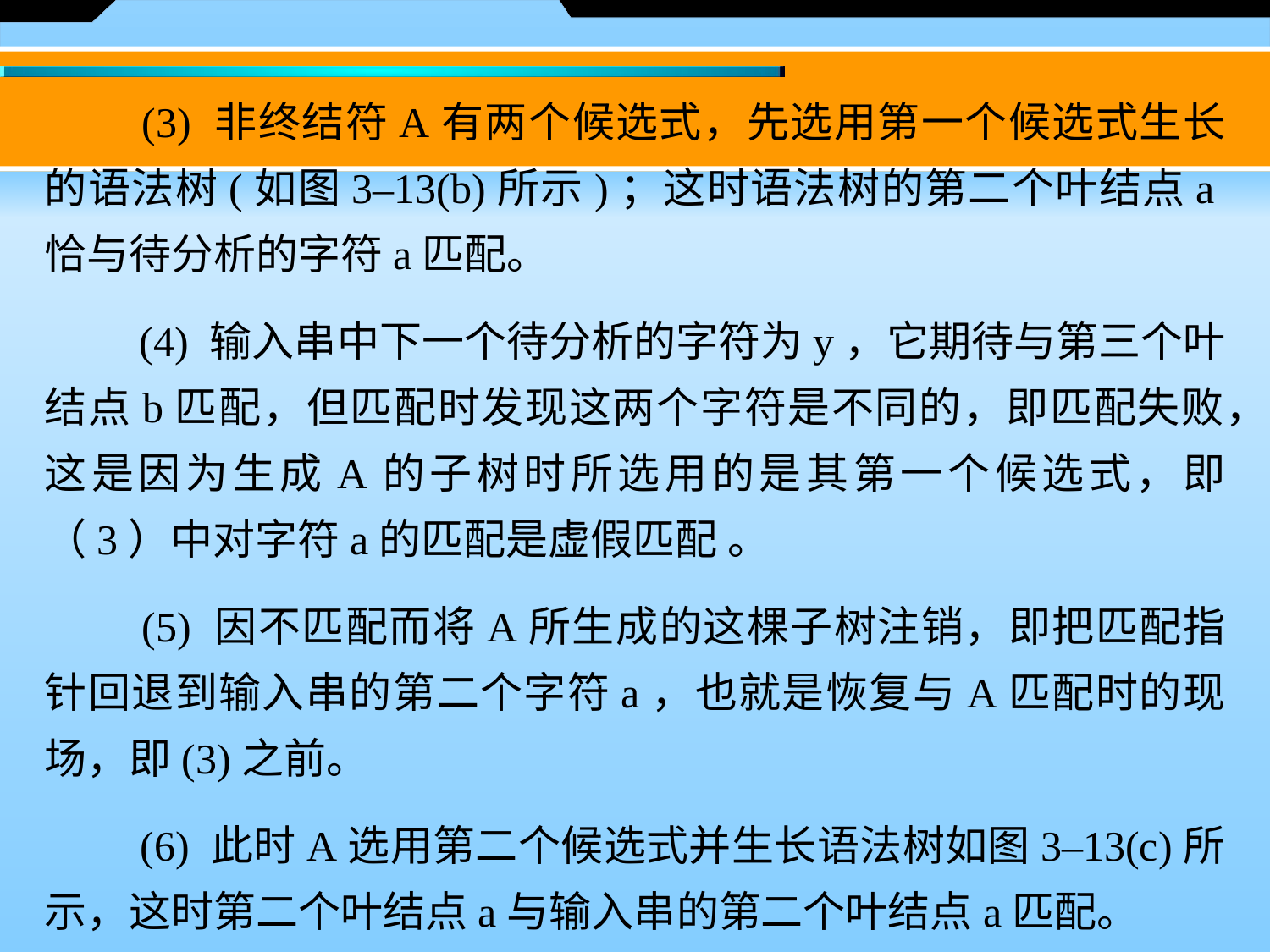

(3) 非终结符A有两个候选式，先选用第一个候选式生长的语法树(如图3–13(b)所示)；这时语法树的第二个叶结点a恰与待分析的字符a匹配。
　　(4) 输入串中下一个待分析的字符为y，它期待与第三个叶结点b匹配，但匹配时发现这两个字符是不同的，即匹配失败，这是因为生成A的子树时所选用的是其第一个候选式，即（3）中对字符a的匹配是虚假匹配 。
　　(5) 因不匹配而将A所生成的这棵子树注销，即把匹配指针回退到输入串的第二个字符a，也就是恢复与A匹配时的现场，即(3)之前。
　　(6) 此时A选用第二个候选式并生长语法树如图3–13(c)所示，这时第二个叶结点a与输入串的第二个叶结点a匹配。